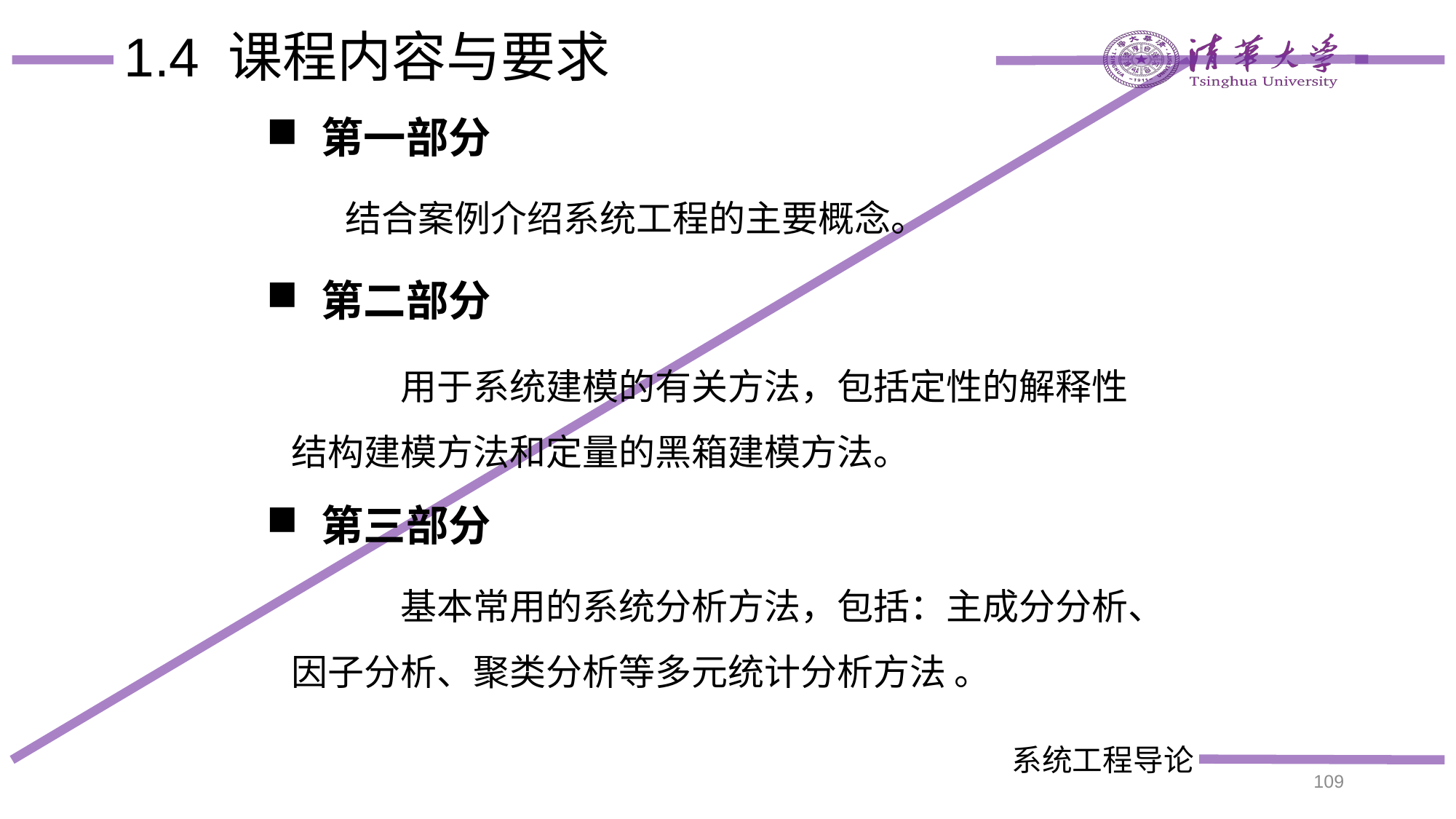

# 1.4 课程内容与要求
第一部分
       结合案例介绍系统工程的主要概念。
第二部分
 	用于系统建模的有关方法，包括定性的解释性结构建模方法和定量的黑箱建模方法。
第三部分
	基本常用的系统分析方法，包括：主成分分析、因子分析、聚类分析等多元统计分析方法 。
109